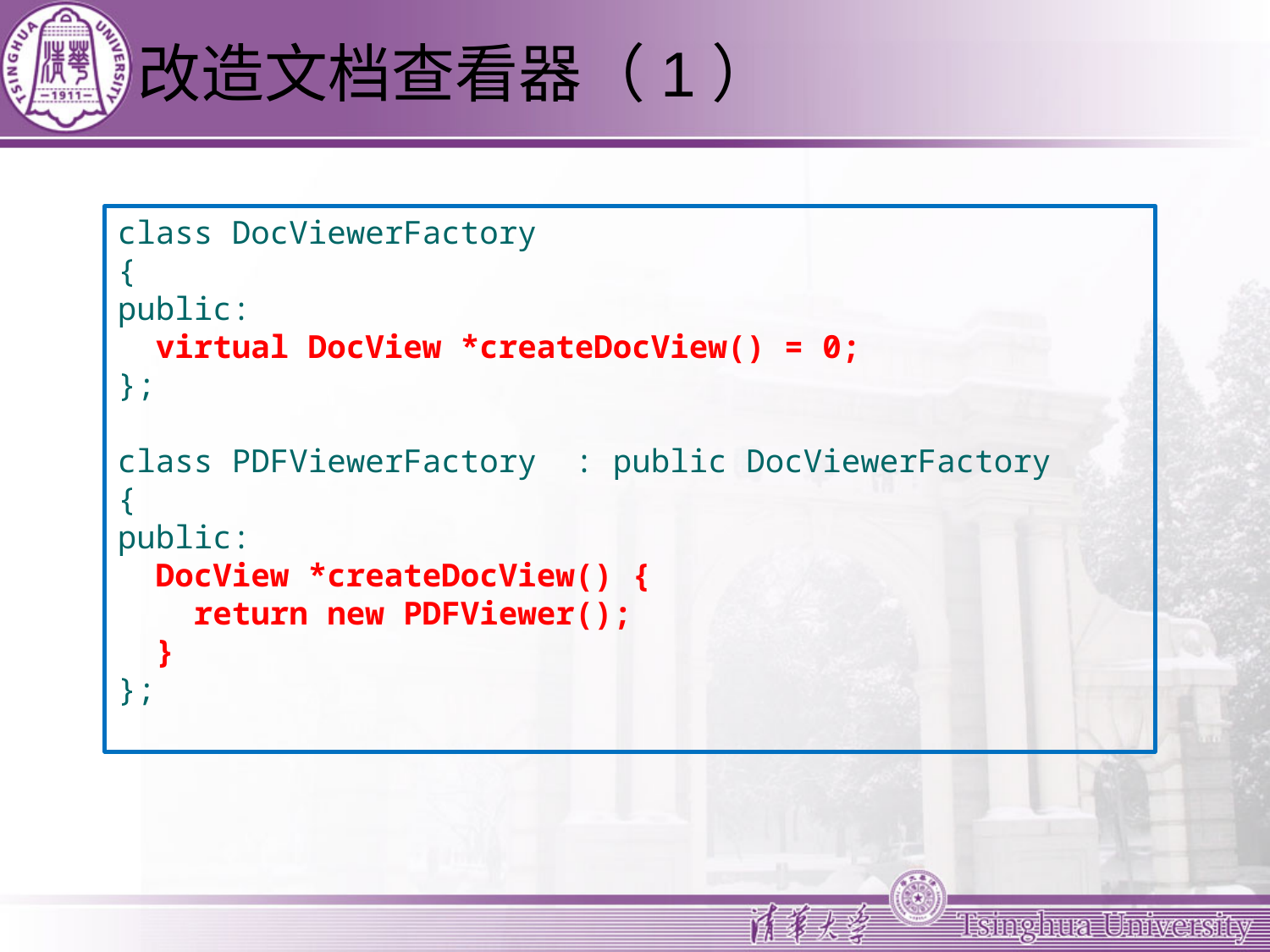

# 改造文档查看器（1）
class DocViewerFactory
{
public:
  virtual DocView *createDocView() = 0;
};

class PDFViewerFactory  : public DocViewerFactory
{
public:
  DocView *createDocView() {
    return new PDFViewer();
  }
};